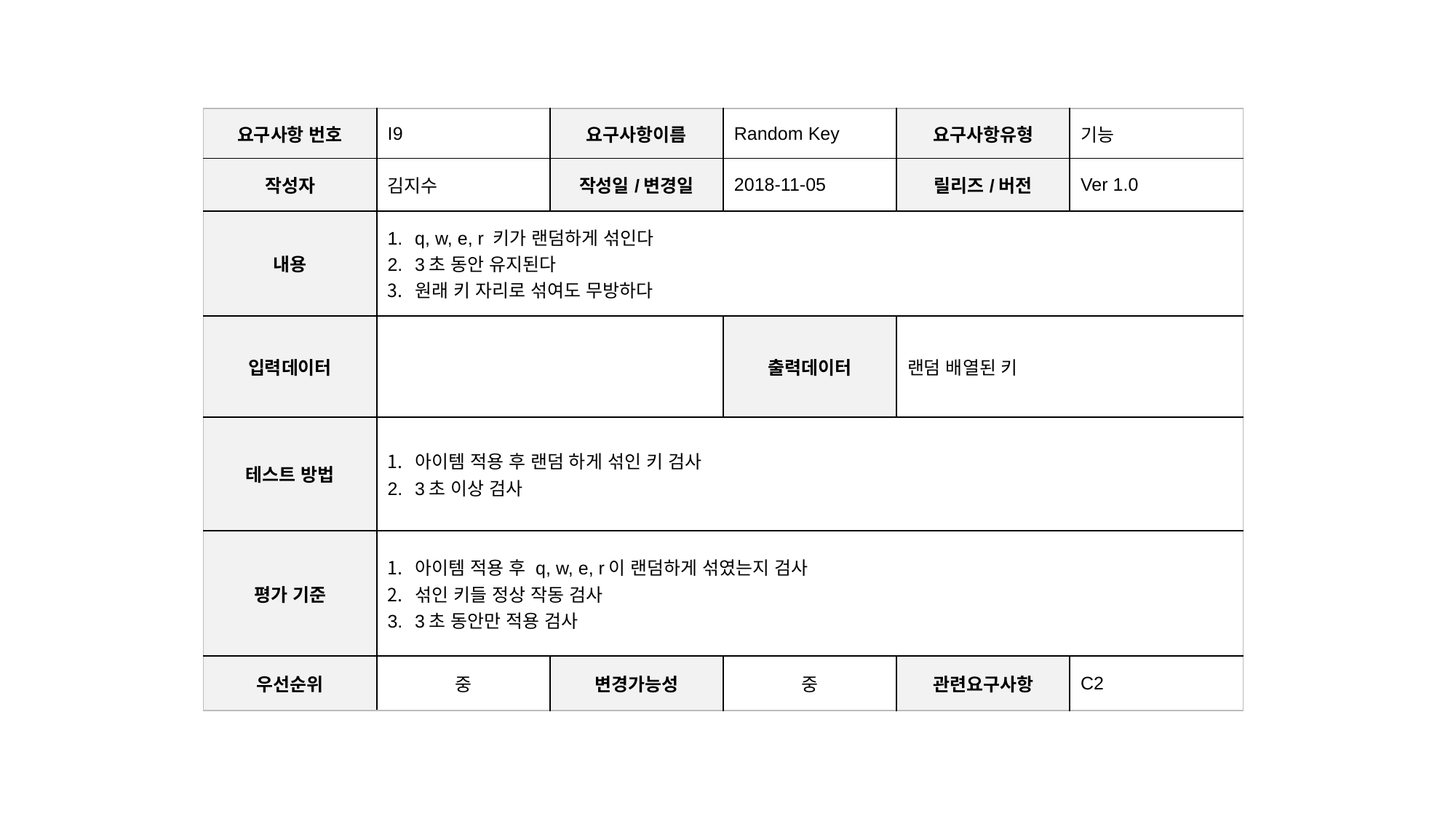

| 요구사항 번호 | I9 | 요구사항이름 | Random Key | 요구사항유형 | 기능 |
| --- | --- | --- | --- | --- | --- |
| 작성자 | 김지수 | 작성일/변경일 | 2018-11-05 | 릴리즈/버전 | Ver 1.0 |
| 내용 | q, w, e, r 키가 랜덤하게 섞인다 3초 동안 유지된다 원래 키 자리로 섞여도 무방하다 |  |  |  |  |
| 입력데이터 |  |  | 출력데이터 | 랜덤 배열된 키 |  |
| 테스트 방법 | 아이템 적용 후 랜덤 하게 섞인 키 검사 3초 이상 검사 |  |  |  |  |
| 평가 기준 | 아이템 적용 후 q, w, e, r이 랜덤하게 섞였는지 검사 섞인 키들 정상 작동 검사 3초 동안만 적용 검사 |  |  |  |  |
| 우선순위 | 중 | 변경가능성 | 중 | 관련요구사항 | C2 |